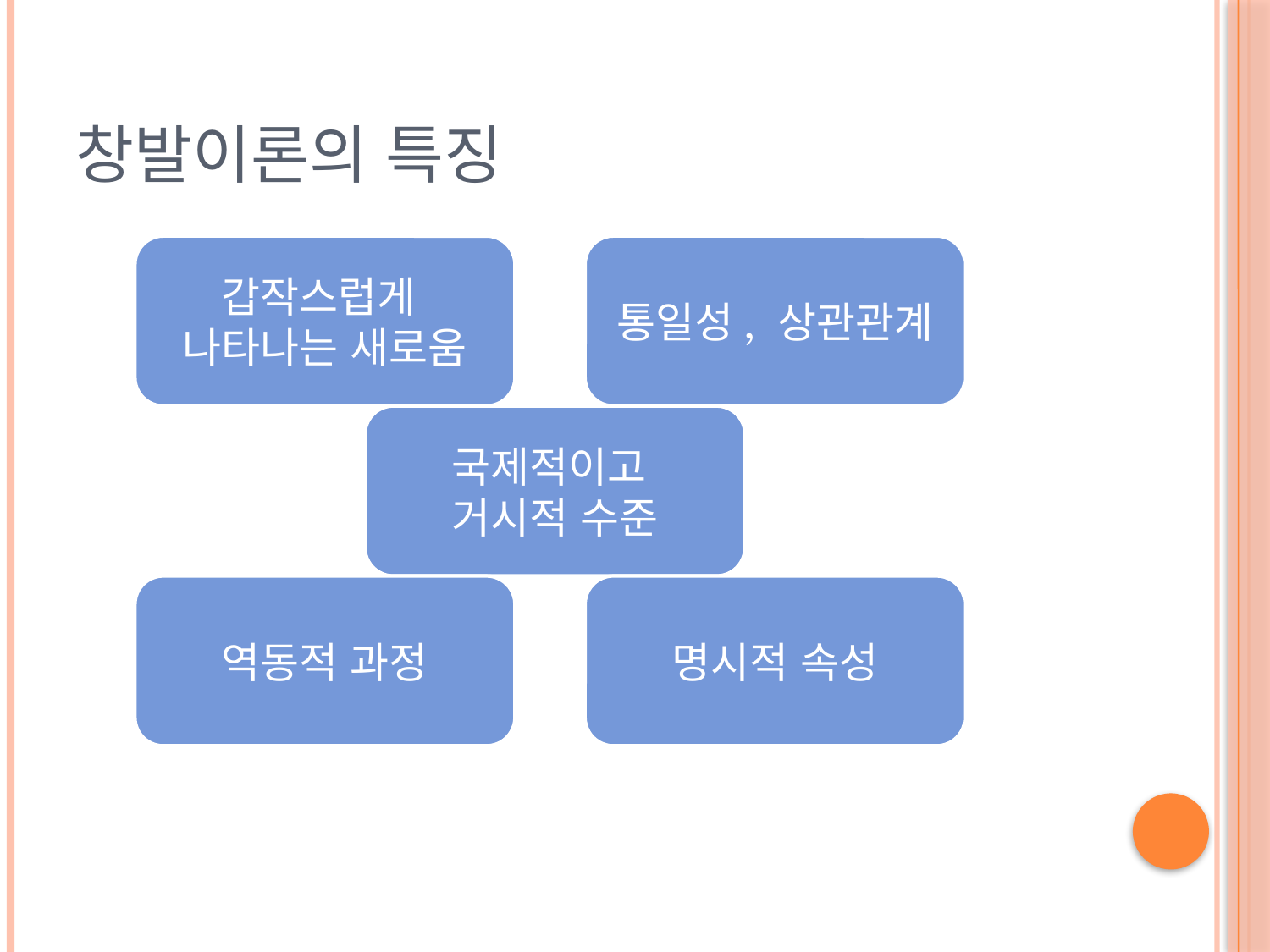

# 창발이론의 특징
갑작스럽게
나타나는 새로움
통일성, 상관관계
국제적이고
거시적 수준
역동적 과정
명시적 속성